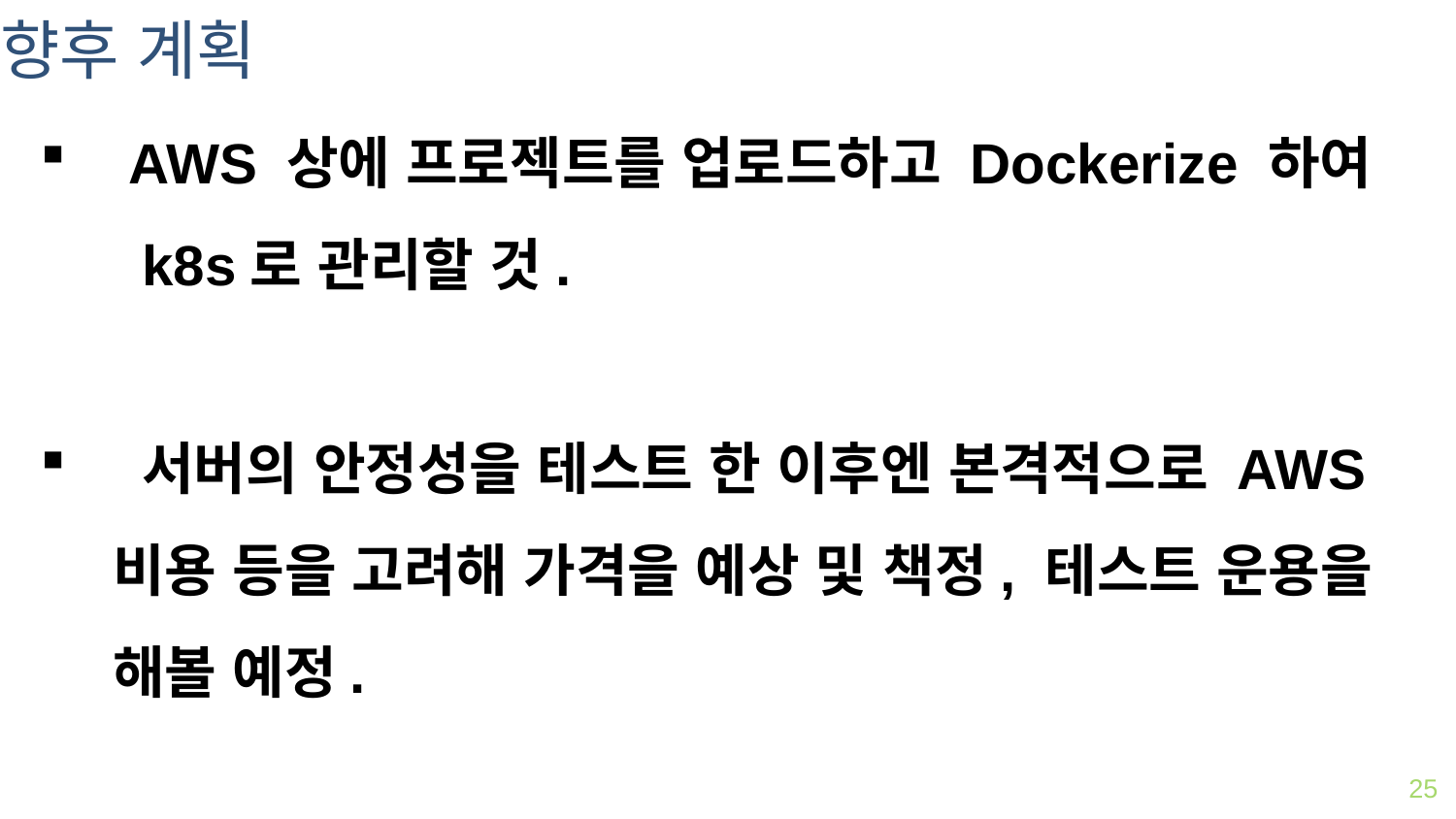

향후 계획
 AWS 상에 프로젝트를 업로드하고 Dockerize 하여    k8s로 관리할 것.

 서버의 안정성을 테스트 한 이후엔 본격적으로 AWS 비용 등을 고려해 가격을 예상 및 책정, 테스트 운용을 해볼 예정.

25